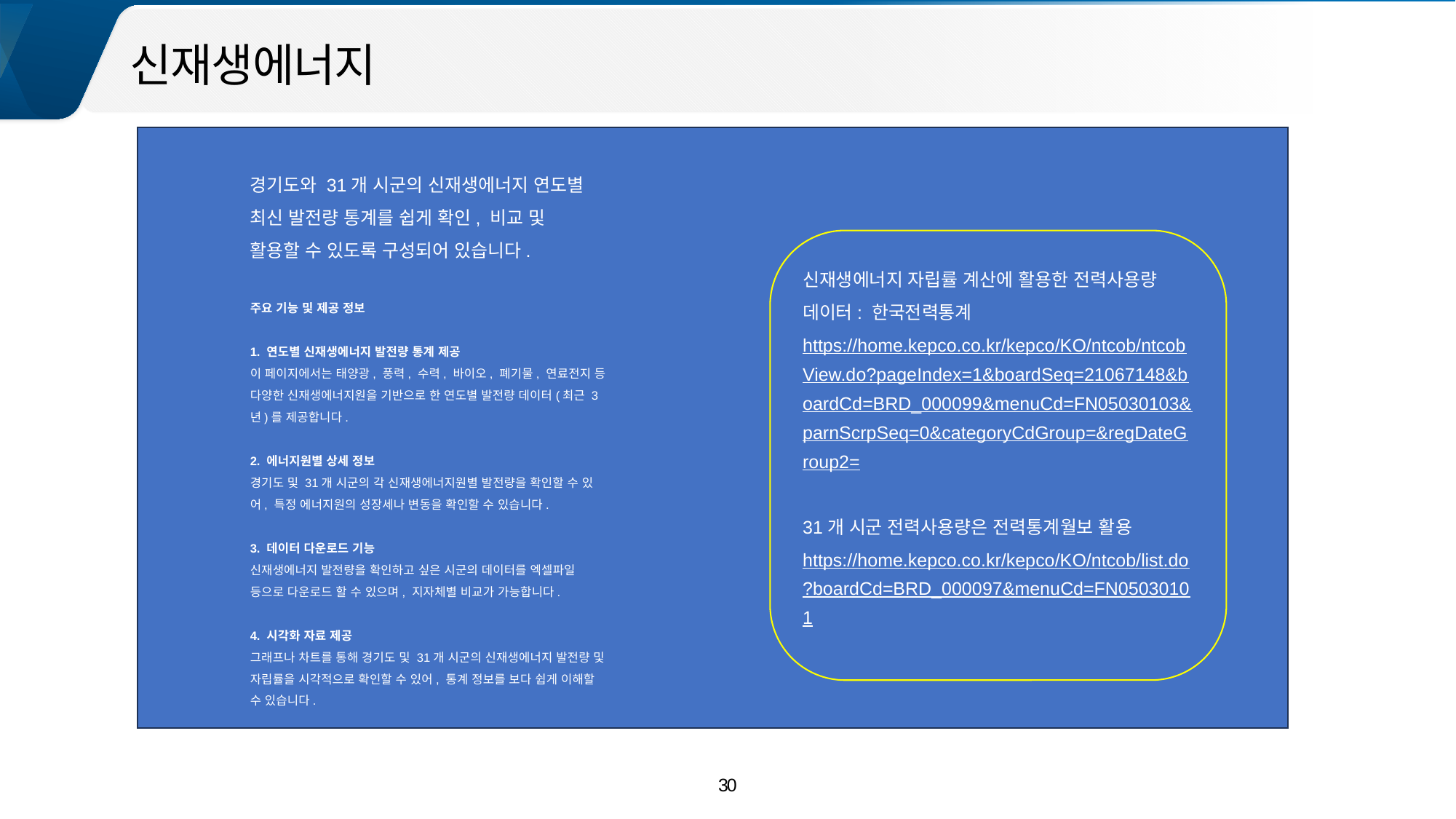

신재생에너지

경기도와 31개 시군의 신재생에너지 연도별 최신 발전량 통계를 쉽게 확인, 비교 및 활용할 수 있도록 구성되어 있습니다.
신재생에너지 자립률 계산에 활용한 전력사용량 데이터: 한국전력통계
https://home.kepco.co.kr/kepco/KO/ntcob/ntcobView.do?pageIndex=1&boardSeq=21067148&boardCd=BRD_000099&menuCd=FN05030103&parnScrpSeq=0&categoryCdGroup=&regDateGroup2=

31개 시군 전력사용량은 전력통계월보 활용
https://home.kepco.co.kr/kepco/KO/ntcob/list.do?boardCd=BRD_000097&menuCd=FN05030101

주요 기능 및 제공 정보

1. 연도별 신재생에너지 발전량 통계 제공
이 페이지에서는 태양광, 풍력, 수력, 바이오, 폐기물, 연료전지 등 다양한 신재생에너지원을 기반으로 한 연도별 발전량 데이터(최근 3년)를 제공합니다.

2. 에너지원별 상세 정보
경기도 및 31개 시군의 각 신재생에너지원별 발전량을 확인할 수 있어, 특정 에너지원의 성장세나 변동을 확인할 수 있습니다.

3. 데이터 다운로드 기능
신재생에너지 발전량을 확인하고 싶은 시군의 데이터를 엑셀파일 등으로 다운로드 할 수 있으며, 지자체별 비교가 가능합니다.

4. 시각화 자료 제공
그래프나 차트를 통해 경기도 및 31개 시군의 신재생에너지 발전량 및 자립률을 시각적으로 확인할 수 있어, 통계 정보를 보다 쉽게 이해할 수 있습니다.